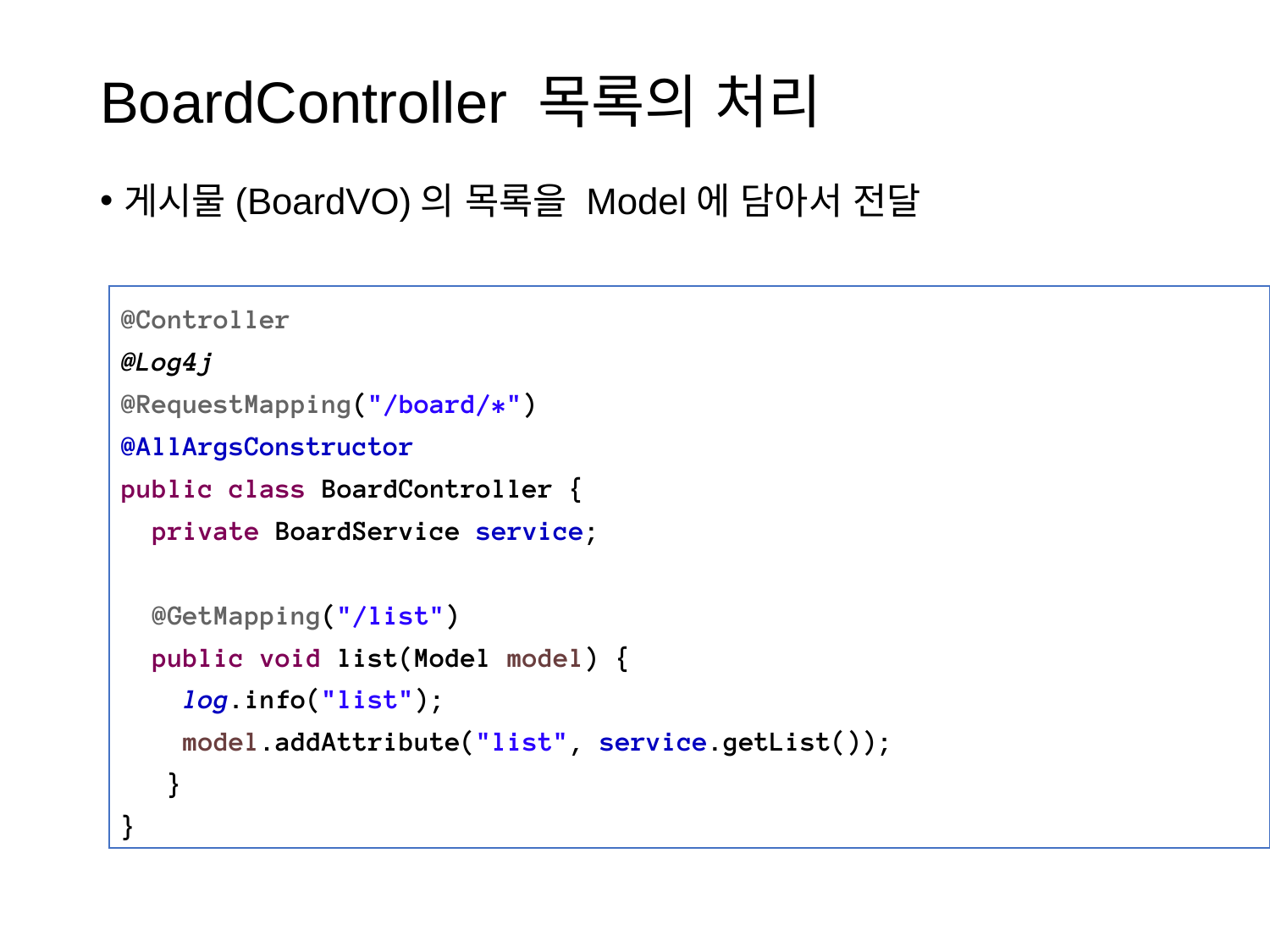

# BoardController 목록의 처리
게시물(BoardVO)의 목록을 Model에 담아서 전달
@Controller
@Log4j
@RequestMapping("/board/*")
@AllArgsConstructor
public class BoardController {
  private BoardService service;

  @GetMapping("/list")
  public void list(Model model) {
    log.info("list");
    model.addAttribute("list", service.getList());
   }
}